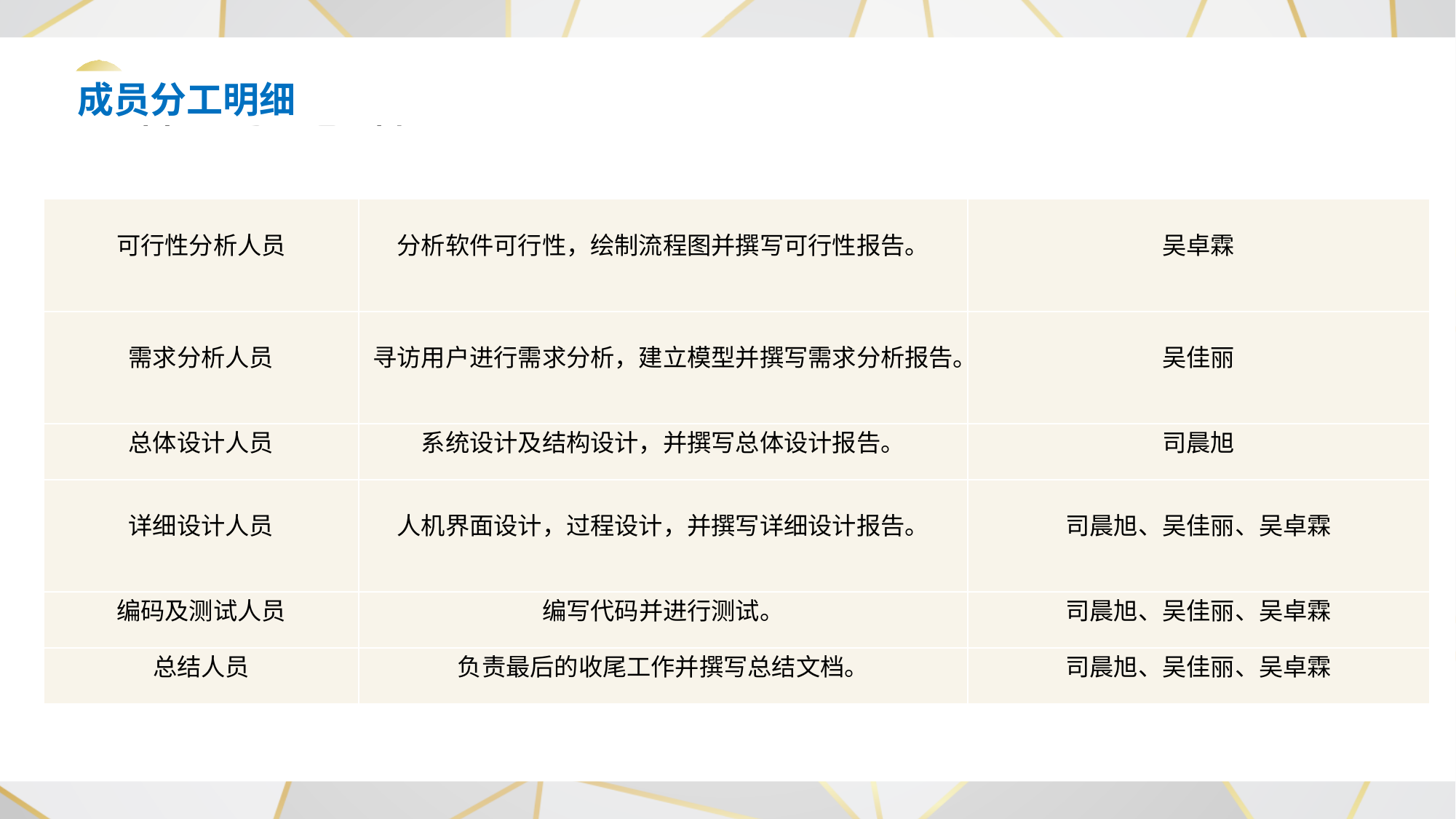

成员分工明细
| 可行性分析人员 | 分析软件可行性，绘制流程图并撰写可行性报告。 | 吴卓霖 |
| --- | --- | --- |
| 需求分析人员 | 寻访用户进行需求分析，建立模型并撰写需求分析报告。 | 吴佳丽 |
| 总体设计人员 | 系统设计及结构设计，并撰写总体设计报告。 | 司晨旭 |
| 详细设计人员 | 人机界面设计，过程设计，并撰写详细设计报告。 | 司晨旭、吴佳丽、吴卓霖 |
| 编码及测试人员 | 编写代码并进行测试。 | 司晨旭、吴佳丽、吴卓霖 |
| 总结人员 | 负责最后的收尾工作并撰写总结文档。 | 司晨旭、吴佳丽、吴卓霖 |